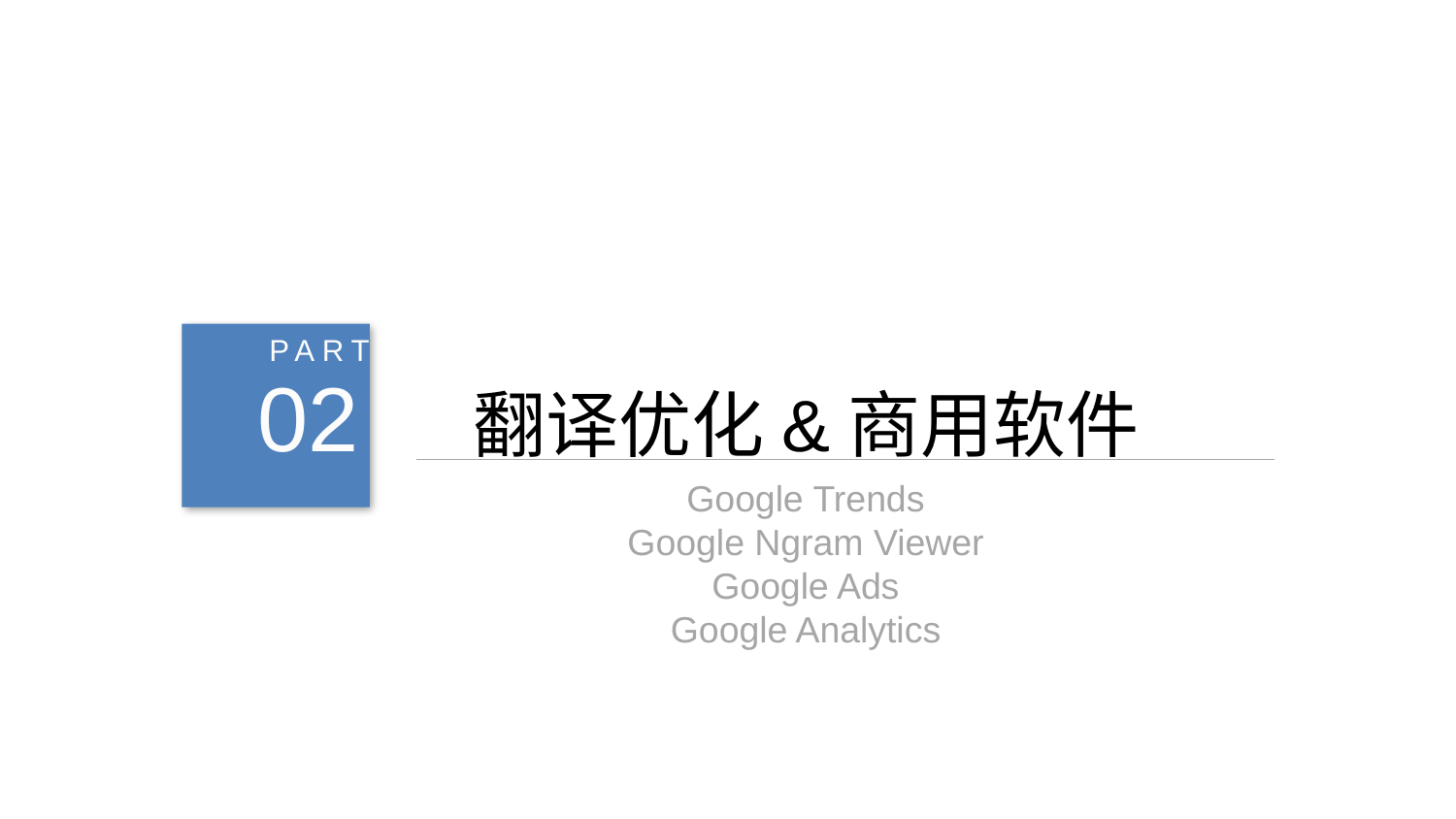

02
PART
翻译优化&商用软件
Google Trends
Google Ngram Viewer
Google Ads
Google Analytics